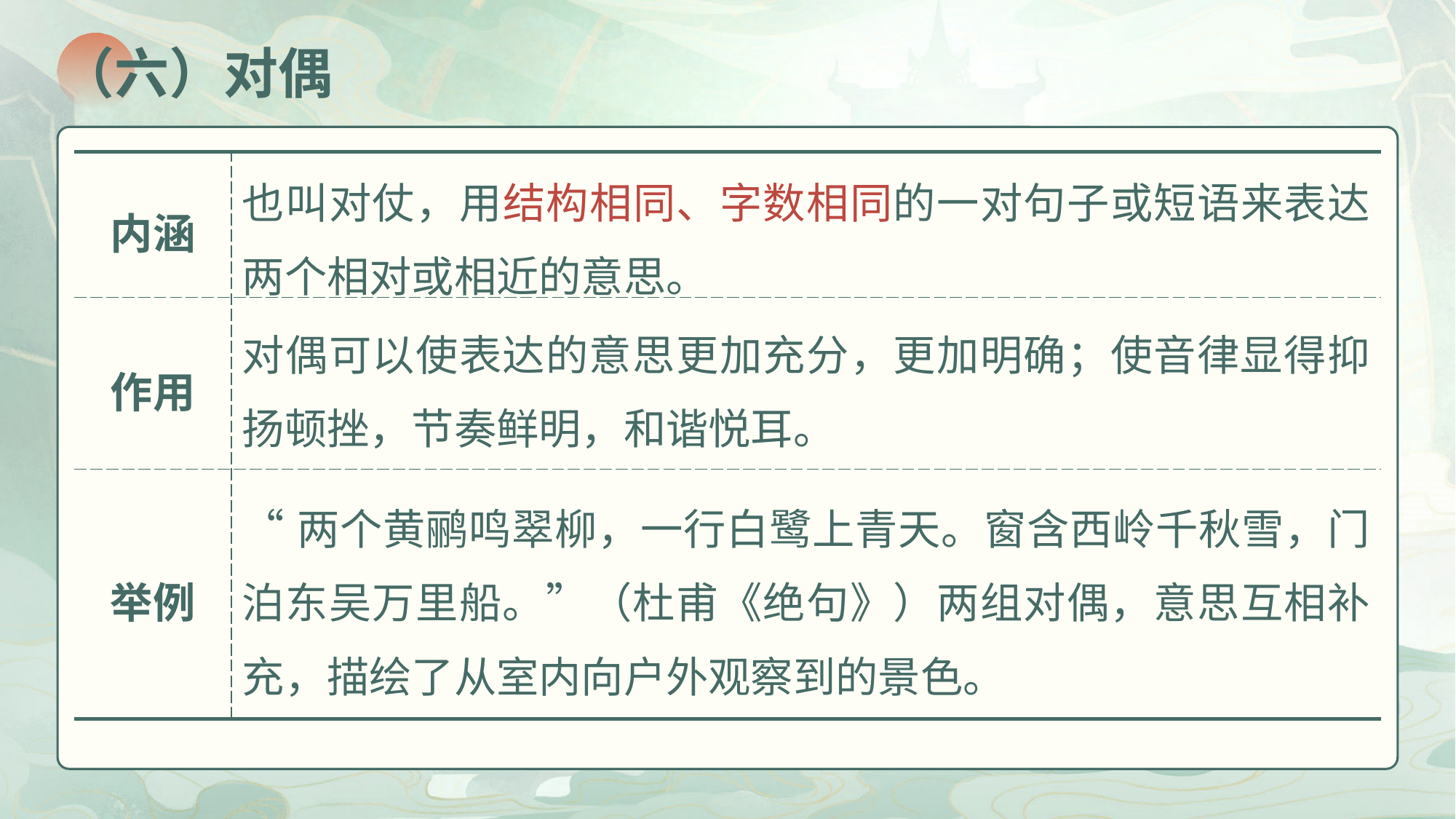

（六）对偶

| 内涵 | 也叫对仗，用结构相同、字数相同的一对句子或短语来表达两个相对或相近的意思。 |
| --- | --- |
| 作用 | 对偶可以使表达的意思更加充分，更加明确；使音律显得抑扬顿挫，节奏鲜明，和谐悦耳。 |
| 举例 | “两个黄鹂鸣翠柳，一行白鹭上青天。窗含西岭千秋雪，门泊东吴万里船。”（杜甫《绝句》）两组对偶，意思互相补充，描绘了从室内向户外观察到的景色。 |